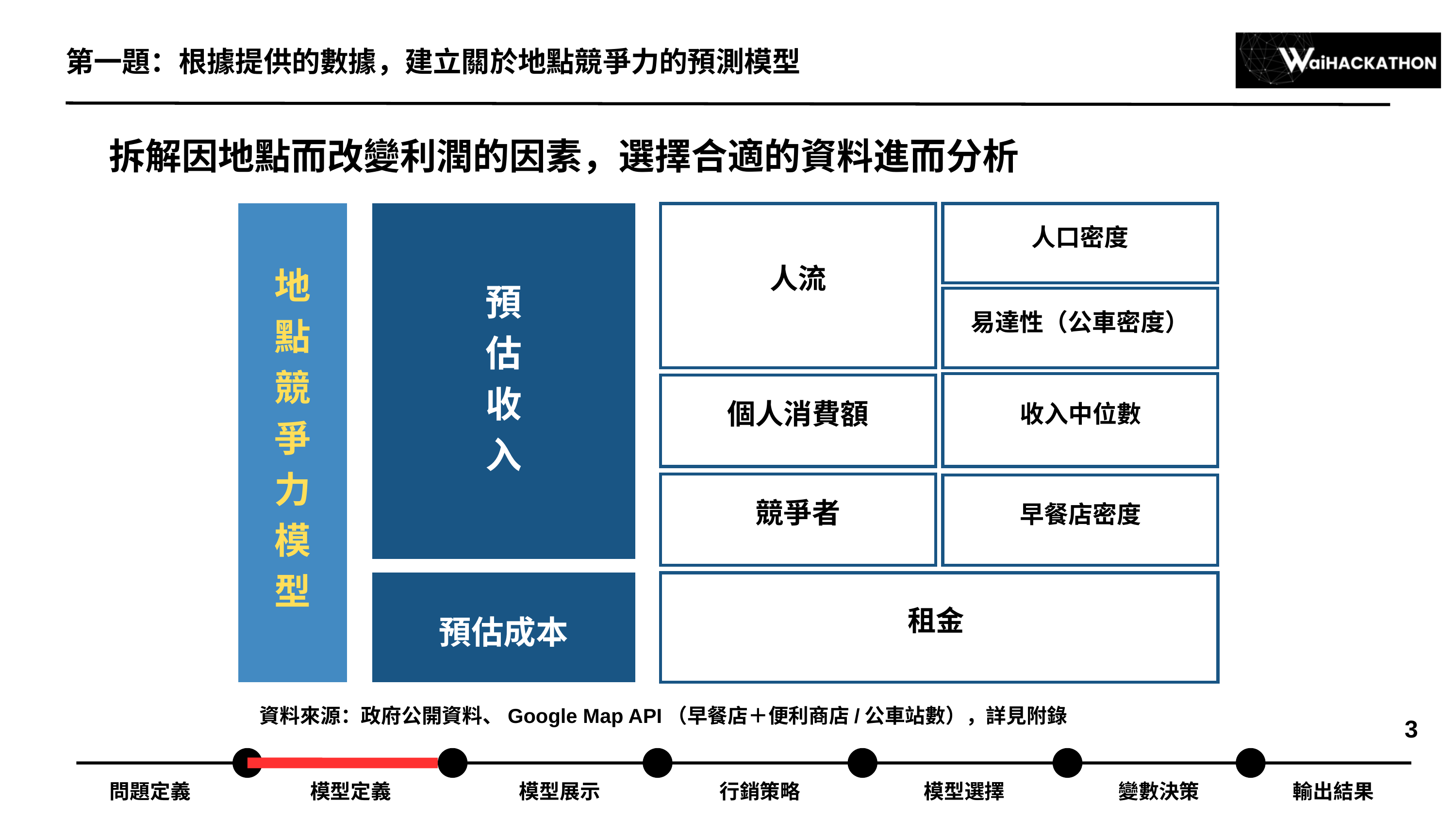

第一題：根據提供的數據，建立關於地點競爭力的預測模型

拆解因地點而改變利潤的因素，選擇合適的資料進而分析

地
點
競
爭
力
模
型

人流

人口密度
預估收入

易達性（公車密度）

收入中位數

個人消費額

競爭者

早餐店密度

租金
預估成本
資料來源：政府公開資料、Google Map API（早餐店＋便利商店/公車站數），詳見附錄
3

問題定義
模型定義
模型展示
行銷策略
模型選擇
變數決策
輸出結果